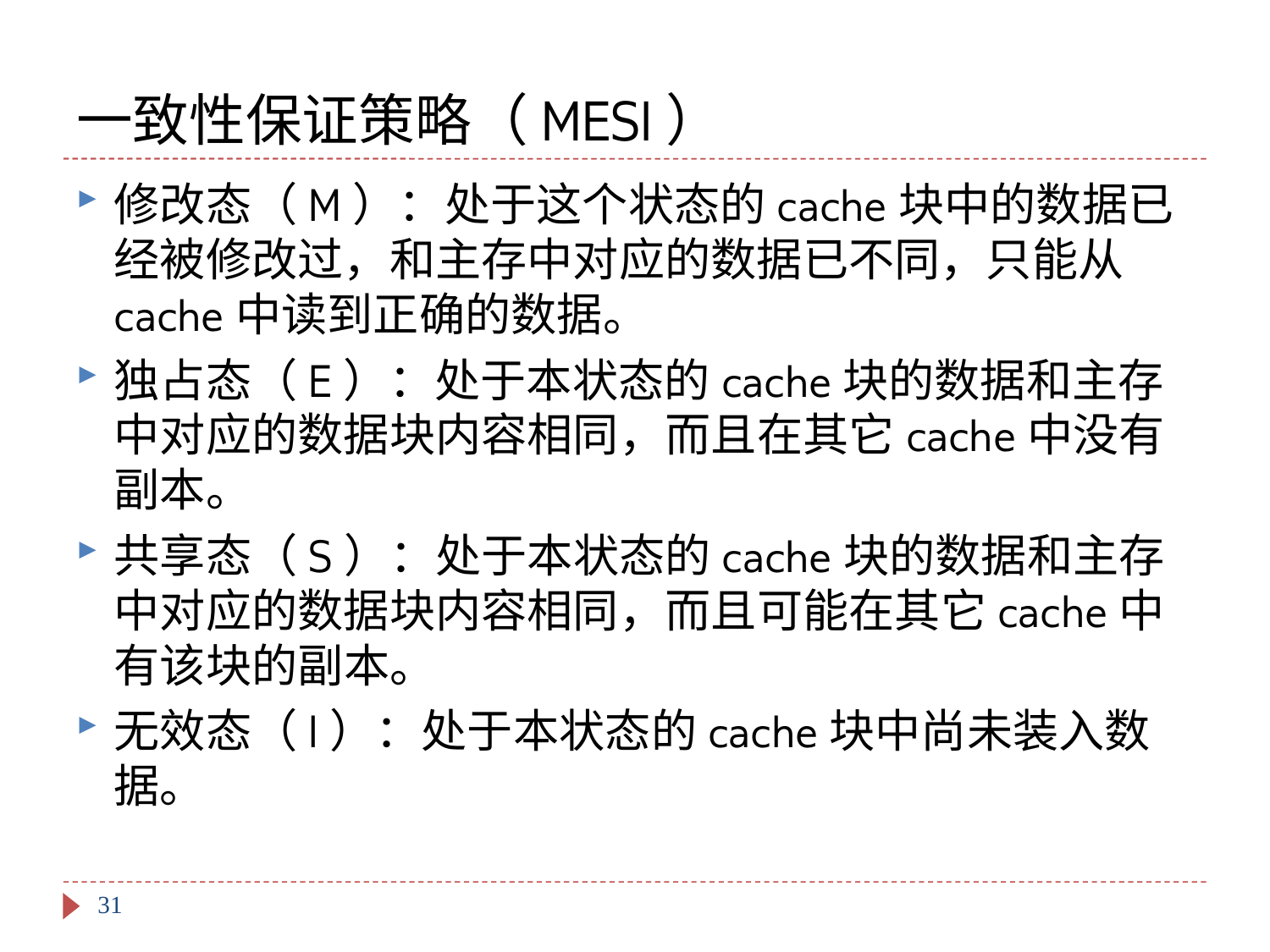

# 一致性保证策略（MESI）
修改态（M）：处于这个状态的cache块中的数据已经被修改过，和主存中对应的数据已不同，只能从cache中读到正确的数据。
独占态（E）：处于本状态的cache块的数据和主存中对应的数据块内容相同，而且在其它cache中没有副本。
共享态（S）：处于本状态的cache块的数据和主存中对应的数据块内容相同，而且可能在其它cache中有该块的副本。
无效态（I）：处于本状态的cache块中尚未装入数据。

31